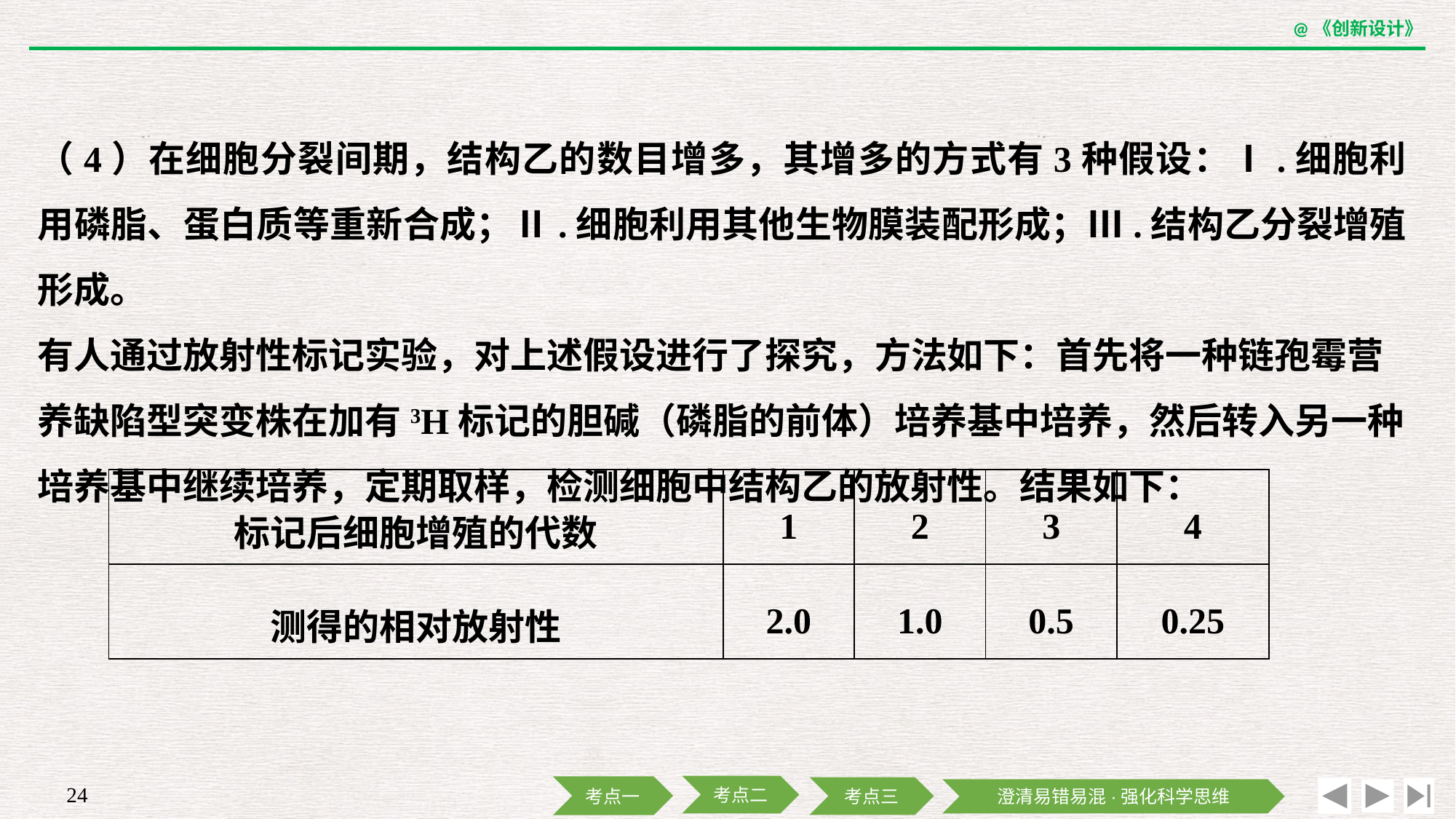

（4）在细胞分裂间期，结构乙的数目增多，其增多的方式有3种假设：Ⅰ.细胞利用磷脂、蛋白质等重新合成；Ⅱ.细胞利用其他生物膜装配形成；Ⅲ.结构乙分裂增殖形成。
有人通过放射性标记实验，对上述假设进行了探究，方法如下：首先将一种链孢霉营养缺陷型突变株在加有3H标记的胆碱（磷脂的前体）培养基中培养，然后转入另一种培养基中继续培养，定期取样，检测细胞中结构乙的放射性。结果如下：
| 标记后细胞增殖的代数 | 1 | 2 | 3 | 4 |
| --- | --- | --- | --- | --- |
| 测得的相对放射性 | 2.0 | 1.0 | 0.5 | 0.25 |